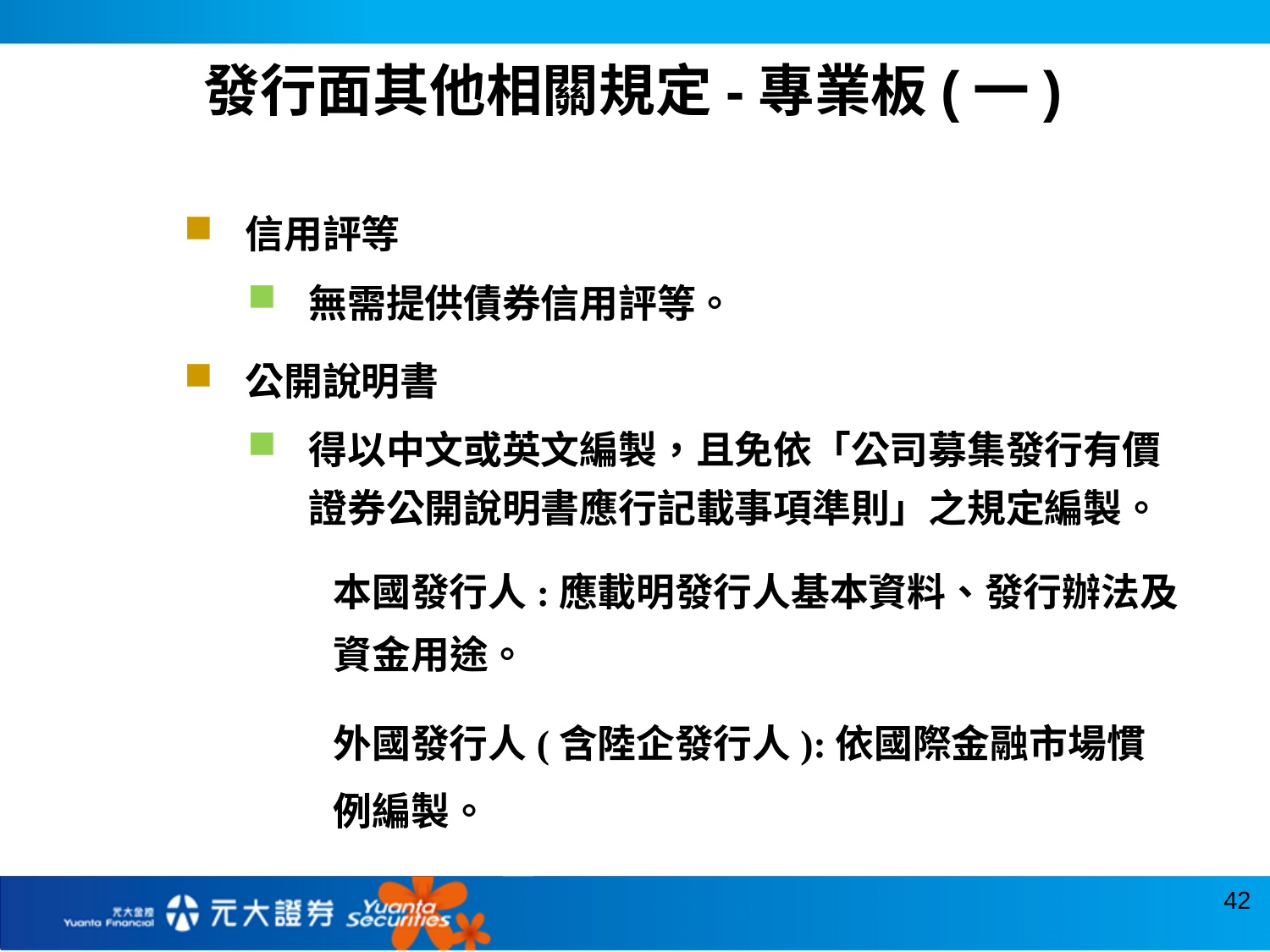

發行面其他相關規定-專業板(一)
信用評等
無需提供債券信用評等。
公開說明書
得以中文或英文編製，且免依「公司募集發行有價證券公開說明書應行記載事項準則」之規定編製。
本國發行人:應載明發行人基本資料、發行辦法及資金用途。
外國發行人(含陸企發行人):依國際金融市場慣例編製。